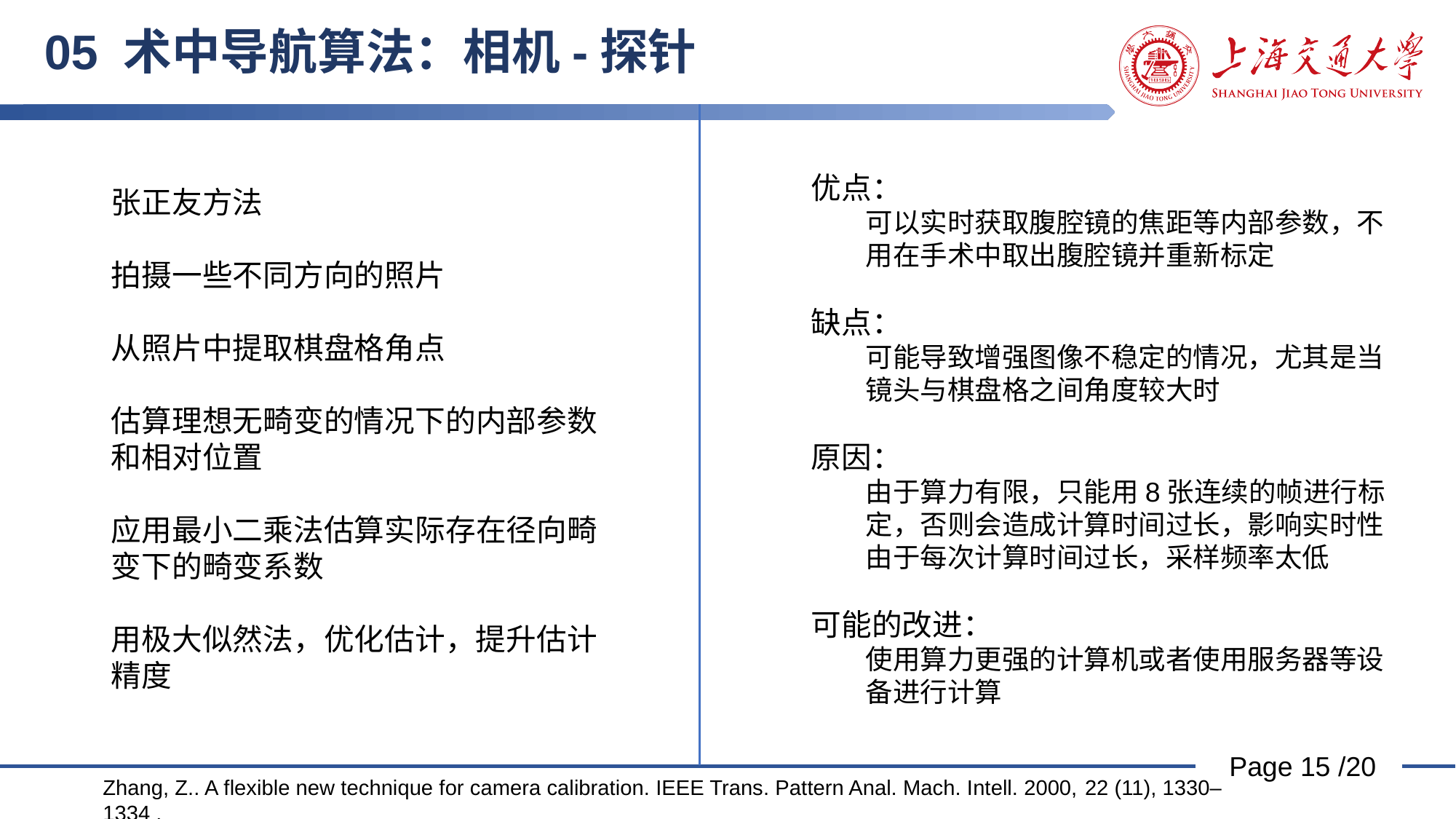

05 术中导航算法：相机-探针
优点：
可以实时获取腹腔镜的焦距等内部参数，不用在手术中取出腹腔镜并重新标定

缺点：
可能导致增强图像不稳定的情况，尤其是当镜头与棋盘格之间角度较大时

原因：
由于算力有限，只能用8张连续的帧进行标定，否则会造成计算时间过长，影响实时性
由于每次计算时间过长，采样频率太低

可能的改进：
使用算力更强的计算机或者使用服务器等设备进行计算
张正友方法

拍摄一些不同方向的照片

从照片中提取棋盘格角点

估算理想无畸变的情况下的内部参数和相对位置

应用最小二乘法估算实际存在径向畸变下的畸变系数

用极大似然法，优化估计，提升估计精度

Zhang, Z.. A flexible new technique for camera calibration. IEEE Trans. Pattern Anal. Mach. Intell. 2000, 22 (11), 1330–1334 .